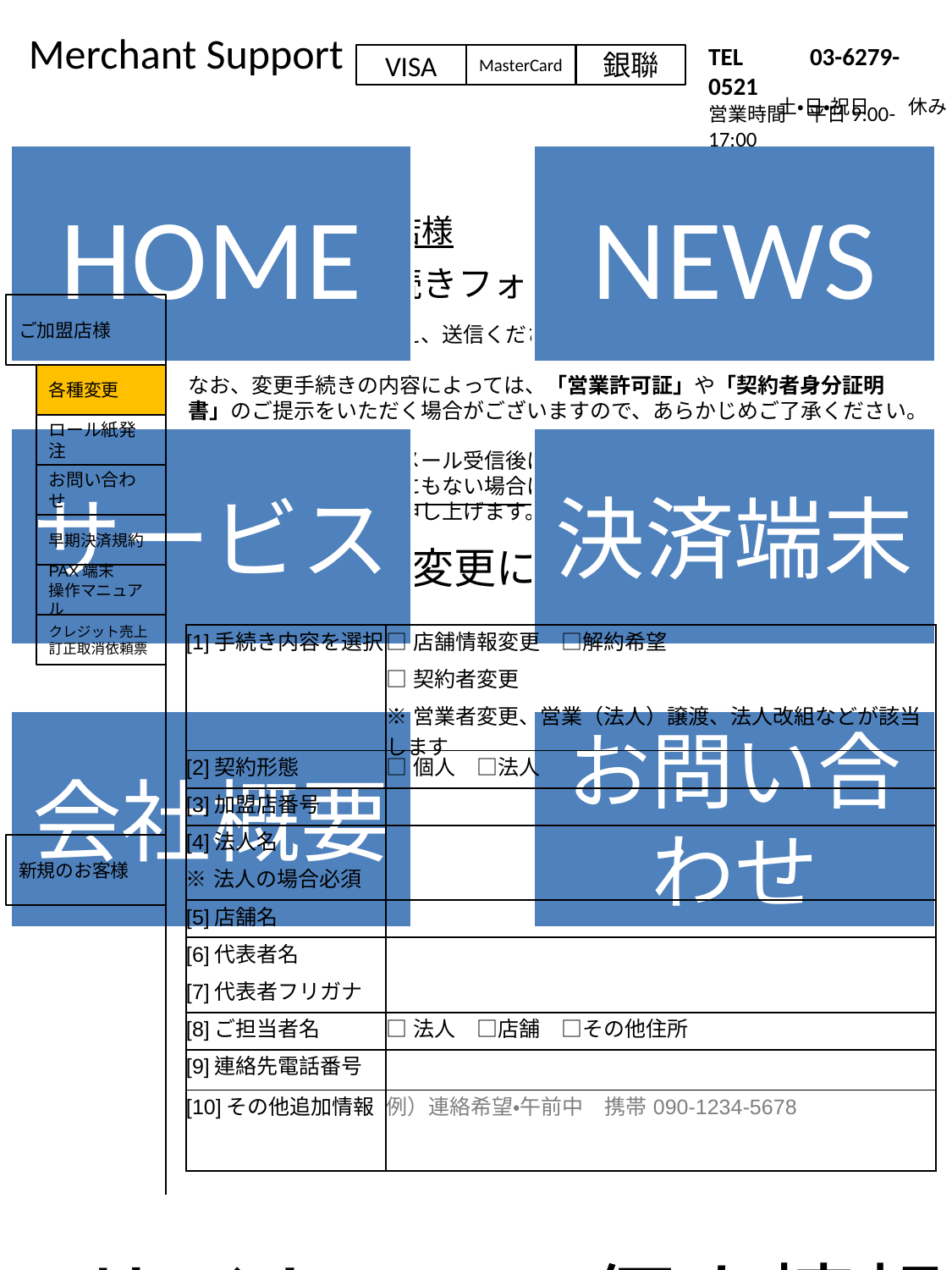

Merchant Support
お問い合わせ画面
TEL 　　03-6279-0521
営業時間　平日9:00-17:00

VISA
MasterCard
銀聯
土・日・祝日　　休み
HOME
NEWS
サービス
決済端末
会社概要
お問い合わせ
PAX端末　ご利用加盟店様
※メールの自動返信機能の
追加希望がBackOfficeより
あります
≪各種変更手続きフォーム》
ご加盟店様
必要情報をご記入のうえ、送信ください。必要書類一式をご送付いたします。
なお、変更手続きの内容によっては、「営業許可証」や「契約者身分証明書」のご提示をいただく場合がございますので、あらかじめご了承ください。

万が一のため、弊社でメール受信後に自動返信をさせていただいておりますが、返信メールが翌日にもない場合には、お電話にてお問い合わせ下さいますよう、宜しくお願い申し上げます。
各種変更
ロール紙発注
お問い合わせ
早期決済規約
店舗情報変更に関するお手続き
PAX端末
操作マニュアル
クレジット売上訂正取消依頼票
| [1]手続き内容を選択 | □店舗情報変更　□解約希望 |
| --- | --- |
|  | □契約者変更 |
|  | ※営業者変更、営業（法人）譲渡、法人改組などが該当します |
| [2]契約形態 | □個人　□法人 |
| [3]加盟店番号 |  |
| [4]法人名 |  |
| ※法人の場合必須 |  |
| [5]店舗名 |  |
| [6]代表者名 |  |
| [7]代表者フリガナ |  |
| [8]ご担当者名 | □法人　□店舗　□その他住所 |
| [9]連絡先電話番号 |  |
| [10]その他追加情報 | 例）連絡希望・午前中　携帯090-1234-5678 |
新規のお客様
会社概要
お問い合わせ
お問い合わせ